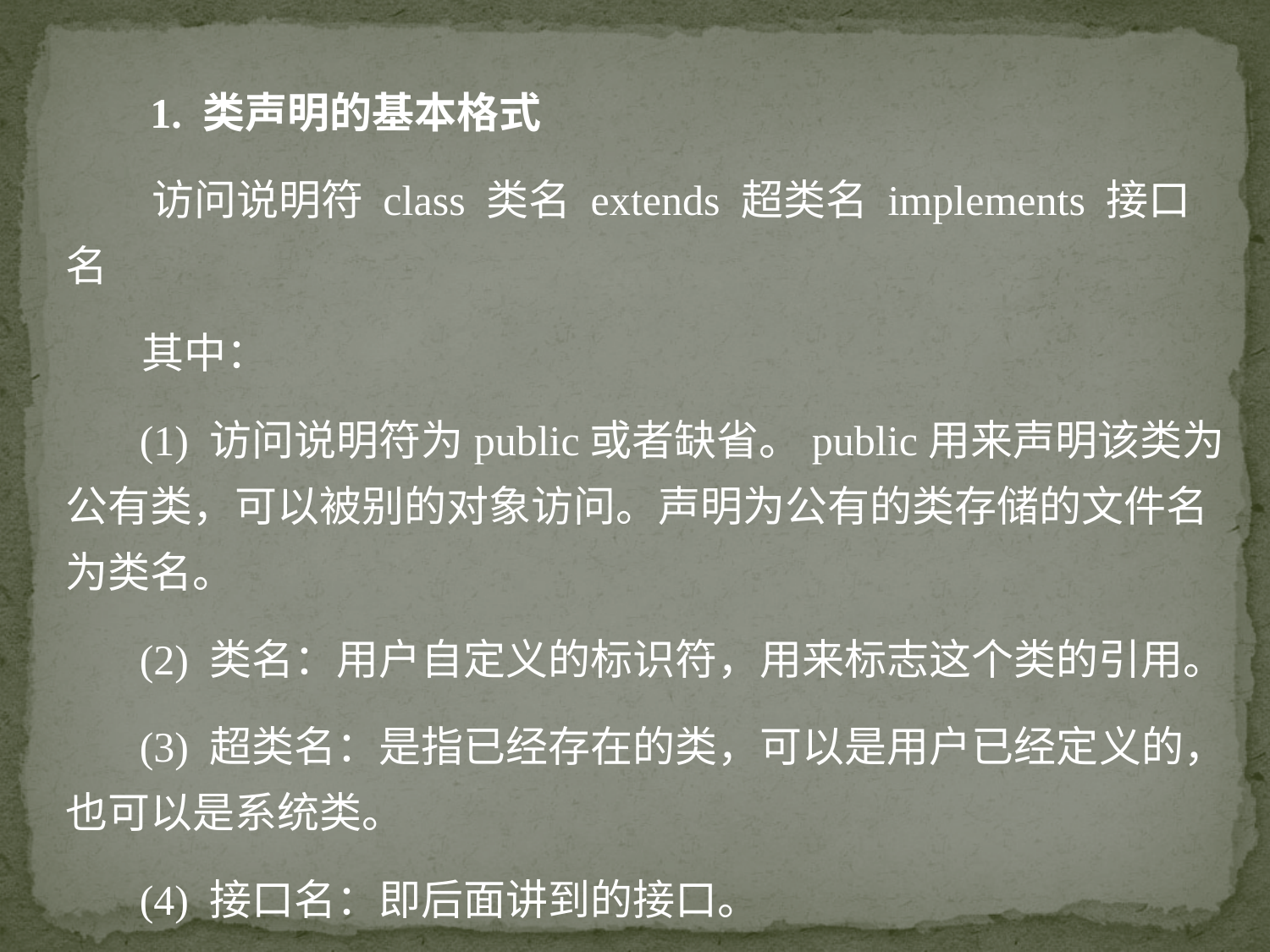

1. 类声明的基本格式
        访问说明符 class 类名 extends 超类名 implements 接口名
       其中：
       (1) 访问说明符为public或者缺省。public用来声明该类为公有类，可以被别的对象访问。声明为公有的类存储的文件名为类名。
       (2) 类名：用户自定义的标识符，用来标志这个类的引用。
       (3) 超类名：是指已经存在的类，可以是用户已经定义的，也可以是系统类。
       (4) 接口名：即后面讲到的接口。